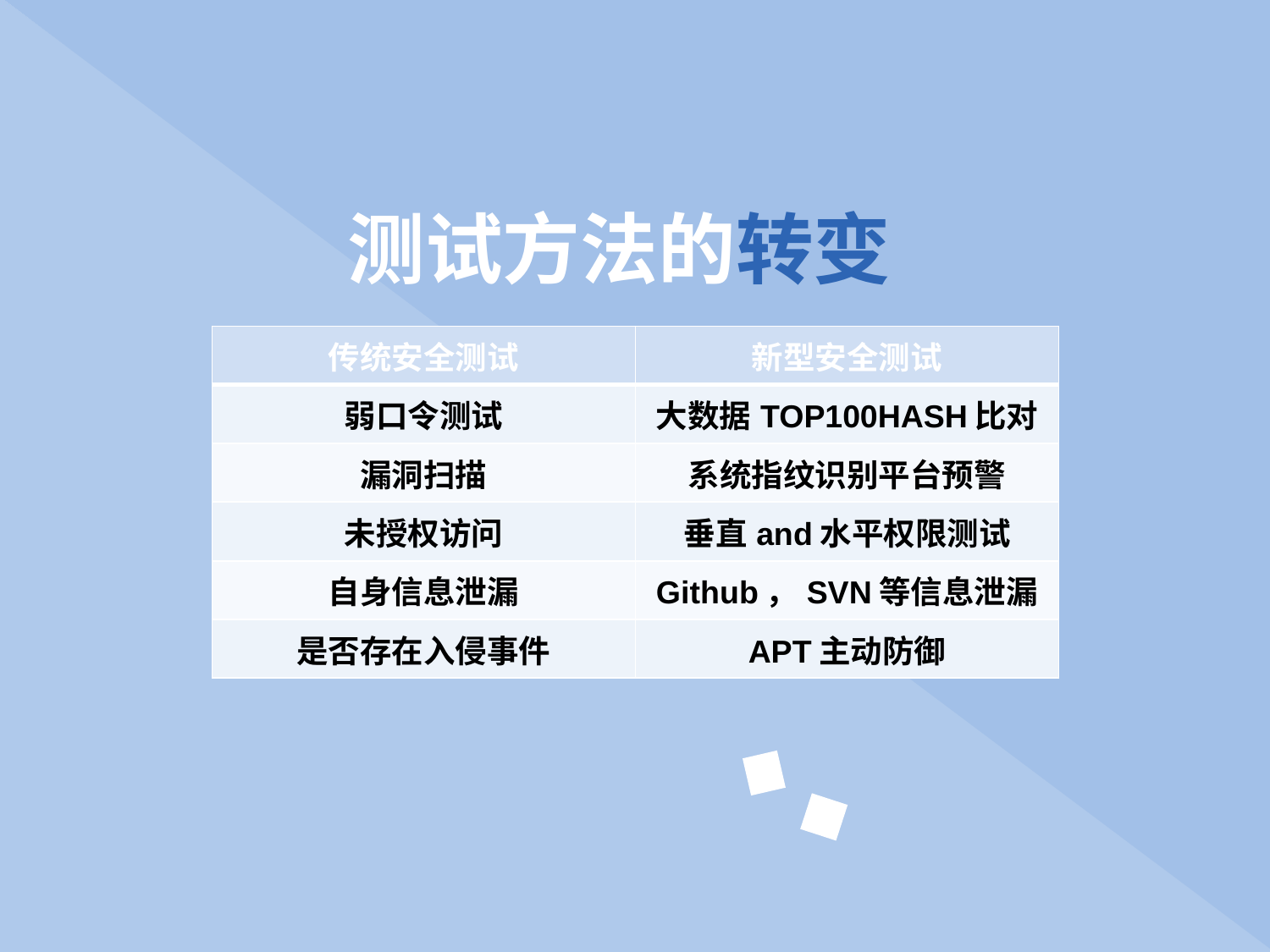

测试方法的转变
| 传统安全测试 | 新型安全测试 |
| --- | --- |
| 弱口令测试 | 大数据TOP100HASH比对 |
| 漏洞扫描 | 系统指纹识别平台预警 |
| 未授权访问 | 垂直and水平权限测试 |
| 自身信息泄漏 | Github，SVN等信息泄漏 |
| 是否存在入侵事件 | APT主动防御 |